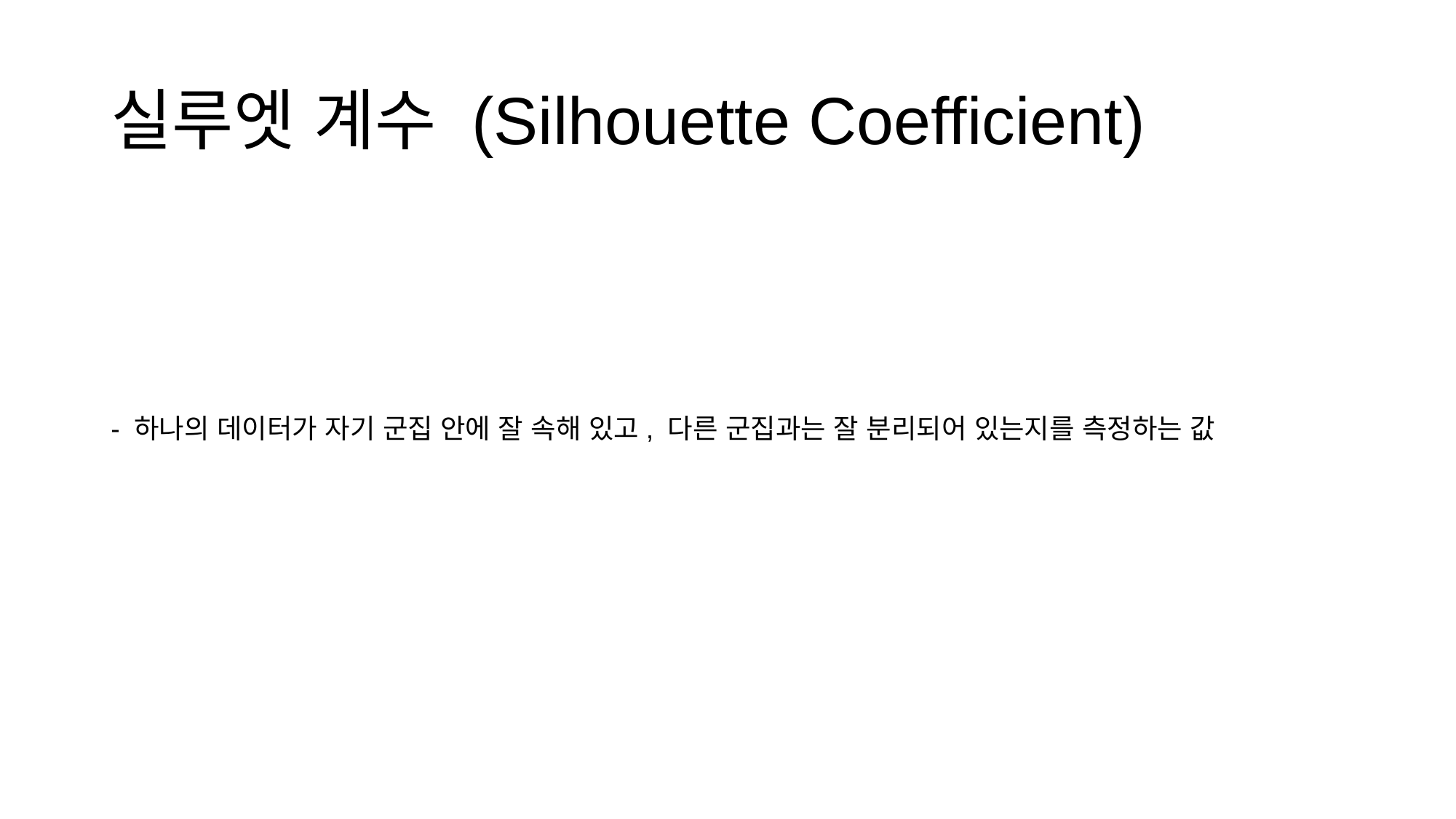

# 실루엣 계수 (Silhouette Coefficient)
- 하나의 데이터가 자기 군집 안에 잘 속해 있고, 다른 군집과는 잘 분리되어 있는지를 측정하는 값